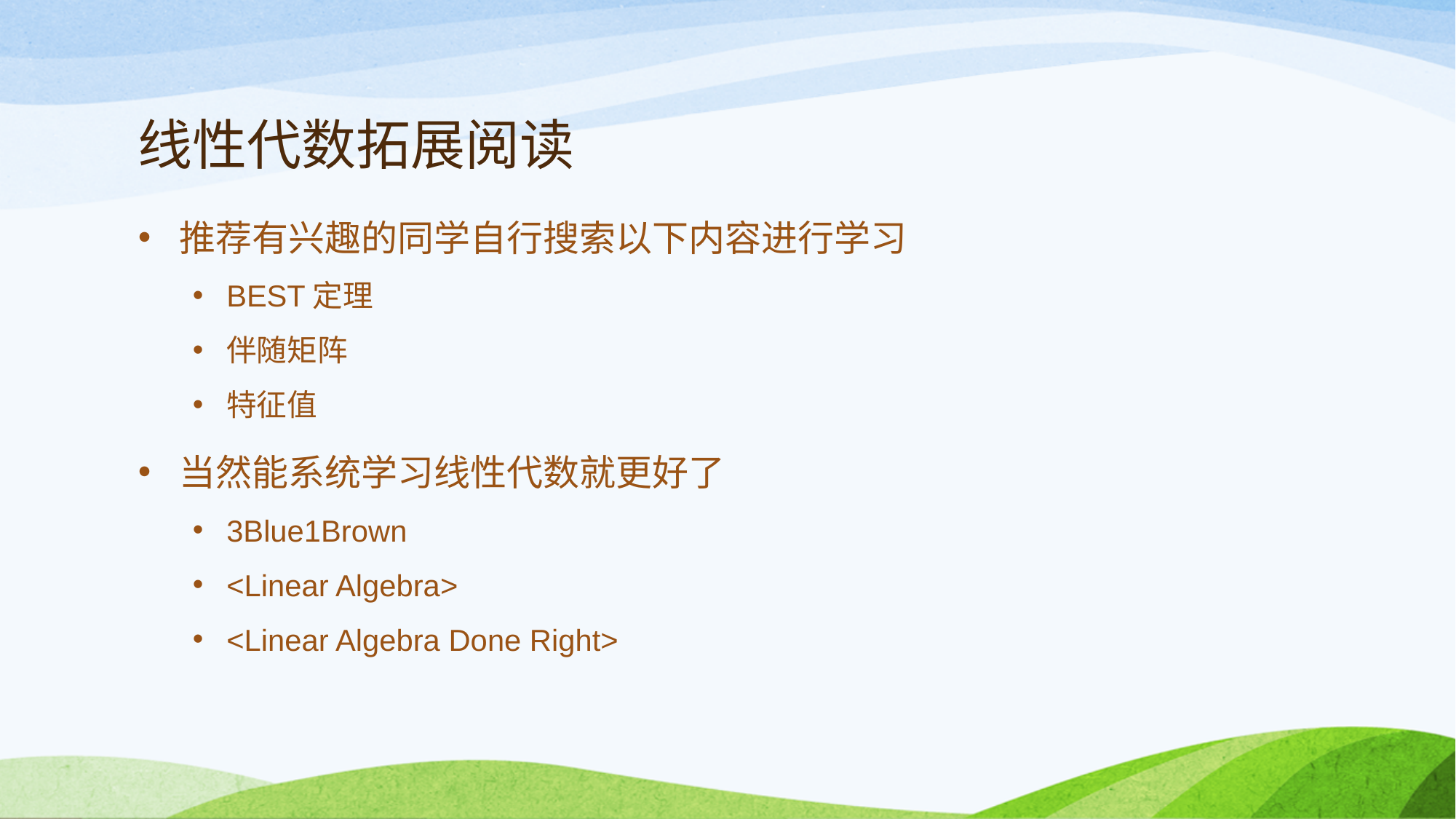

# 线性代数拓展阅读
推荐有兴趣的同学自行搜索以下内容进行学习
BEST定理
伴随矩阵
特征值
当然能系统学习线性代数就更好了
3Blue1Brown
<Linear Algebra>
<Linear Algebra Done Right>